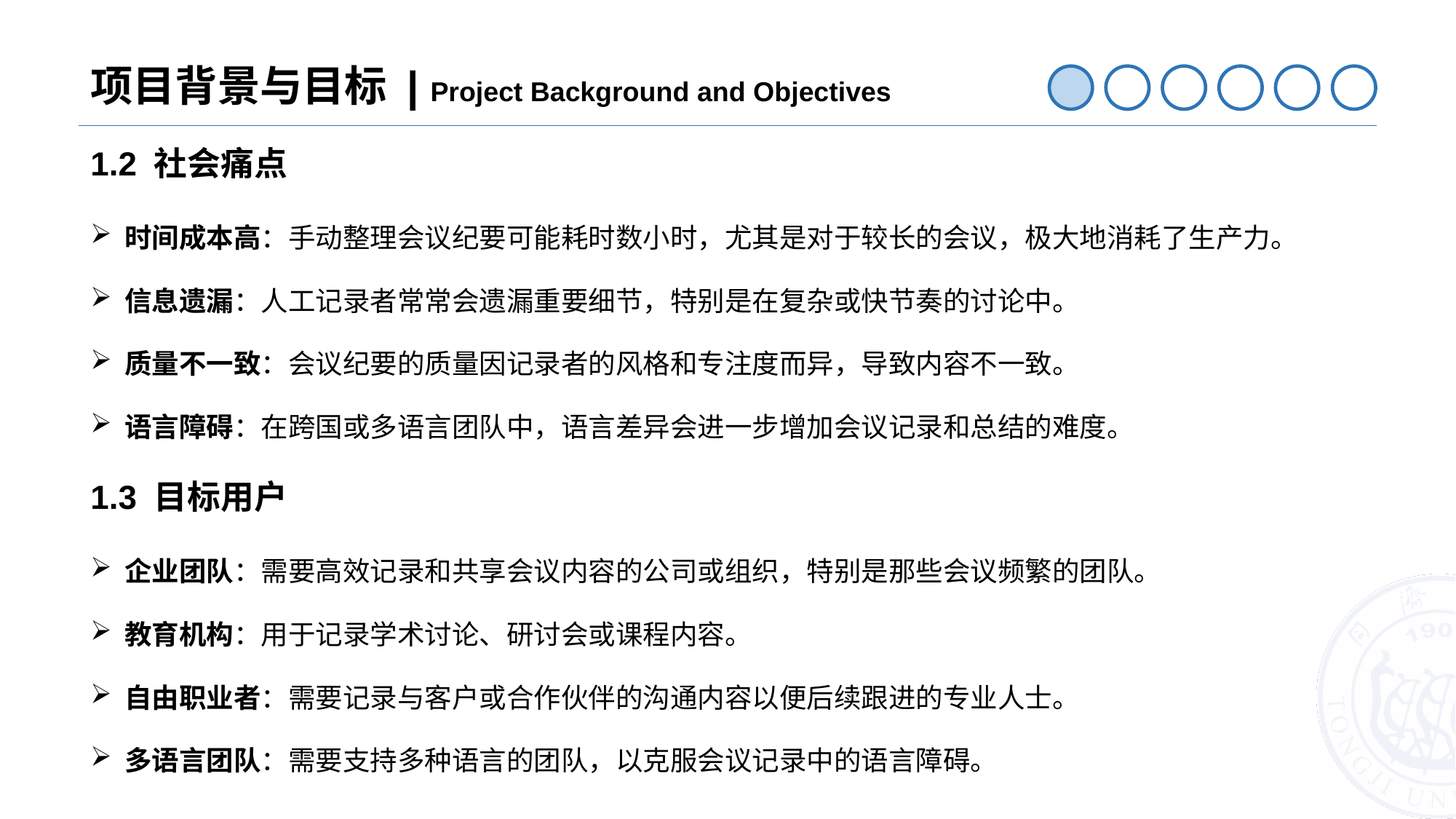

项目背景与目标 | Project Background and Objectives

1.2 社会痛点
时间成本高：手动整理会议纪要可能耗时数小时，尤其是对于较长的会议，极大地消耗了生产力。
信息遗漏：人工记录者常常会遗漏重要细节，特别是在复杂或快节奏的讨论中。
质量不一致：会议纪要的质量因记录者的风格和专注度而异，导致内容不一致。
语言障碍：在跨国或多语言团队中，语言差异会进一步增加会议记录和总结的难度。
1.3 目标用户
企业团队：需要高效记录和共享会议内容的公司或组织，特别是那些会议频繁的团队。
教育机构：用于记录学术讨论、研讨会或课程内容。
自由职业者：需要记录与客户或合作伙伴的沟通内容以便后续跟进的专业人士。
多语言团队：需要支持多种语言的团队，以克服会议记录中的语言障碍。